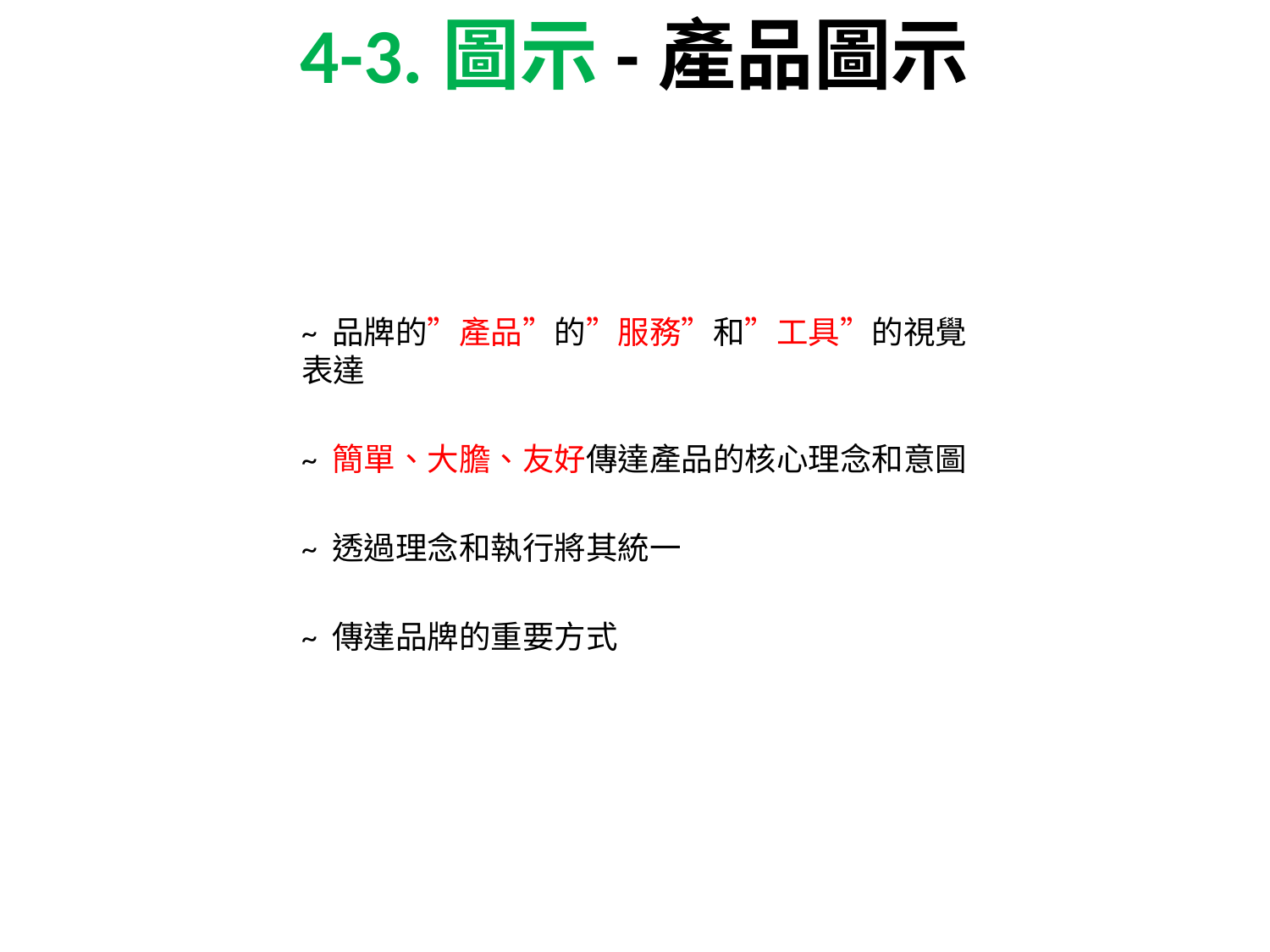

# 4-3.圖示-產品圖示
~ 品牌的”產品”的”服務”和”工具”的視覺表達

~ 簡單、大膽、友好傳達產品的核心理念和意圖

~ 透過理念和執行將其統一

~ 傳達品牌的重要方式